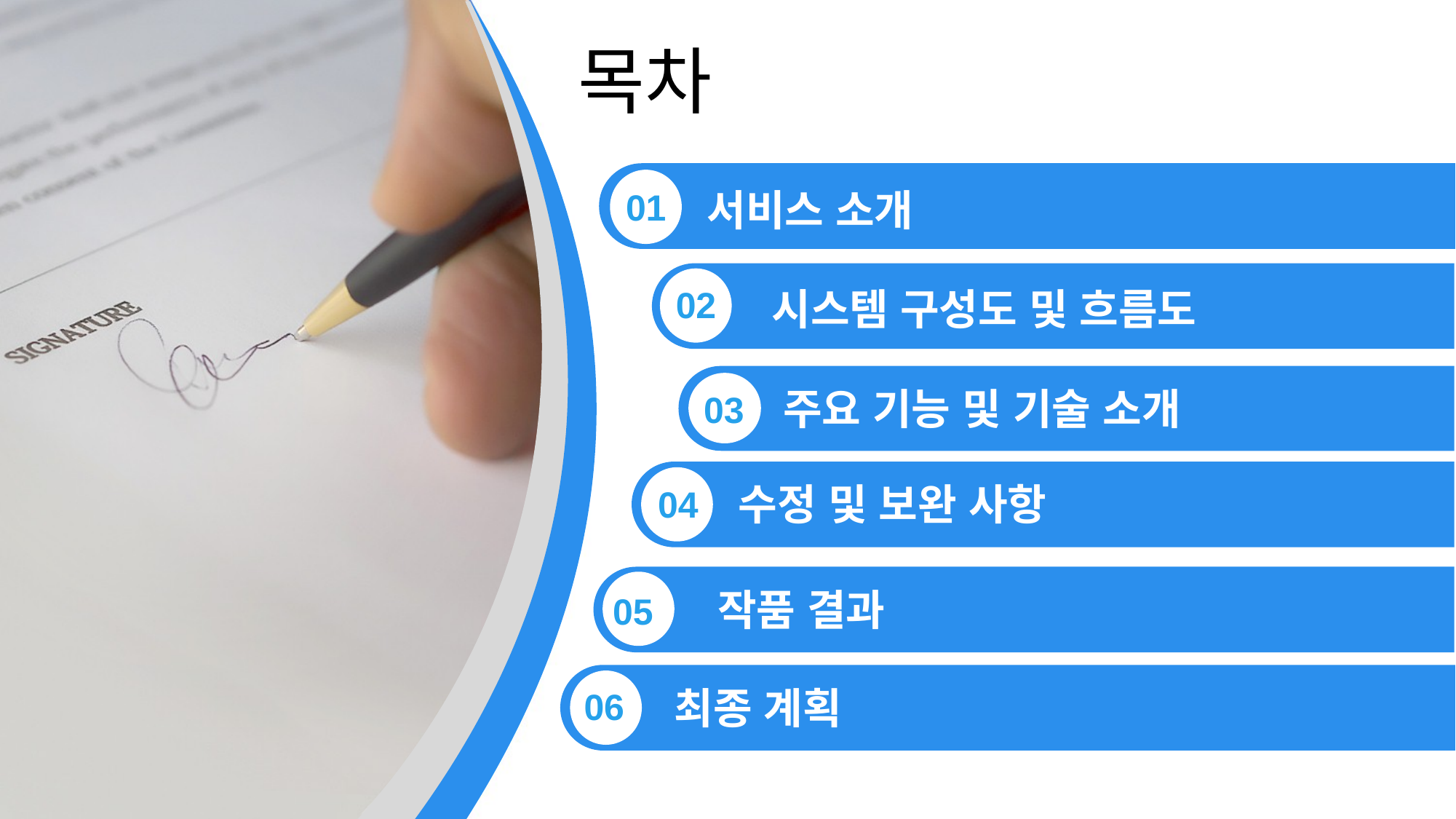

목차

서비스 소개

01

02
시스템 구성도 및 흐름도

주요 기능 및 기술 소개
03

수정 및 보완 사항
04

작품 결과
05

최종 계획
06